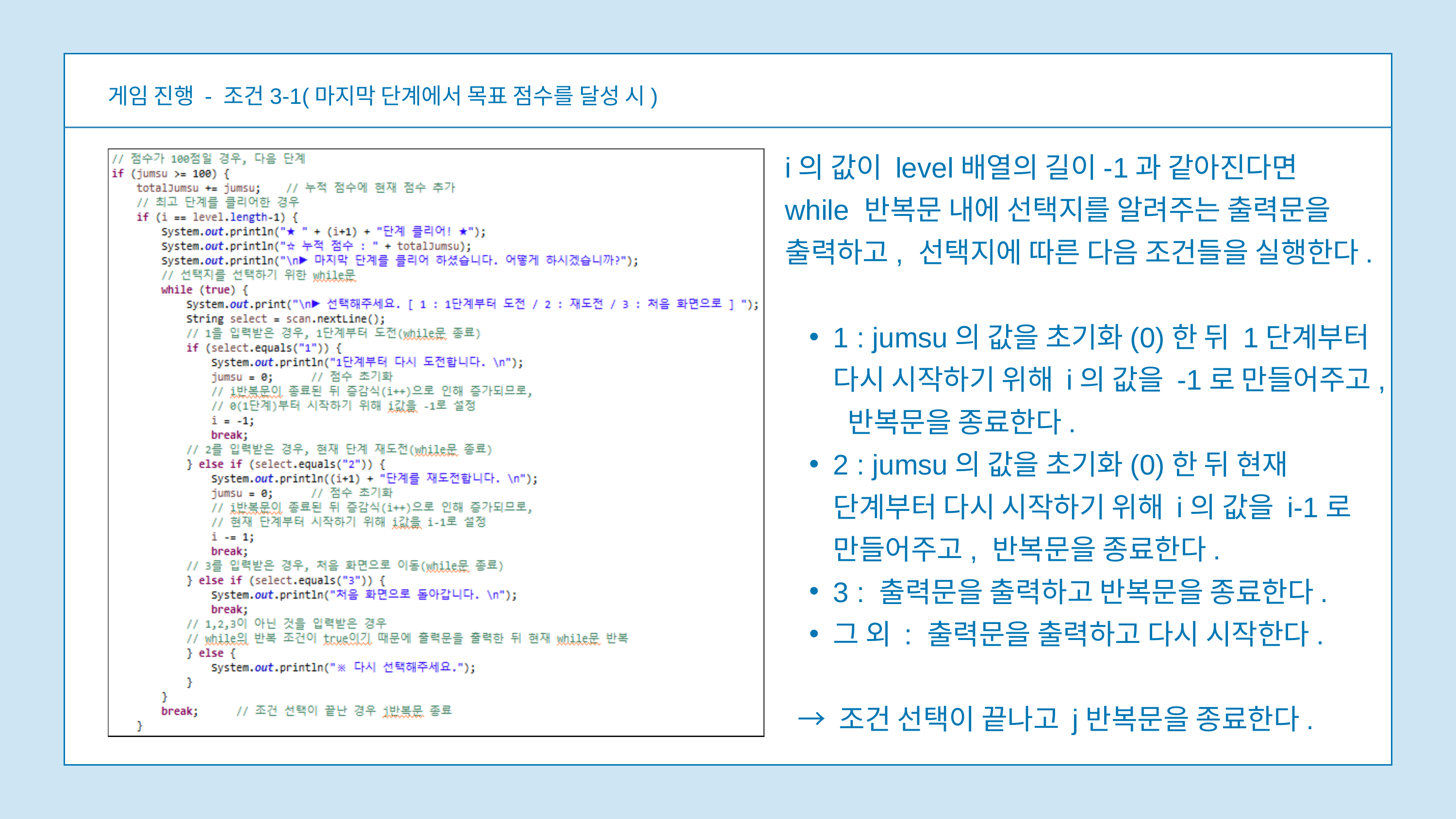

게임 진행 - 조건3-1(마지막 단계에서 목표 점수를 달성 시)

i의 값이 level배열의 길이-1과 같아진다면 while 반복문 내에 선택지를 알려주는 출력문을 출력하고, 선택지에 따른 다음 조건들을 실행한다.

1 : jumsu의 값을 초기화(0)한 뒤 1단계부터 다시 시작하기 위해 i의 값을 -1로 만들어주고, 반복문을 종료한다.
2 : jumsu의 값을 초기화(0)한 뒤 현재 단계부터 다시 시작하기 위해 i의 값을 i-1로 만들어주고, 반복문을 종료한다.
3 : 출력문을 출력하고 반복문을 종료한다.
그 외 : 출력문을 출력하고 다시 시작한다.

  → 조건 선택이 끝나고 j반복문을 종료한다.